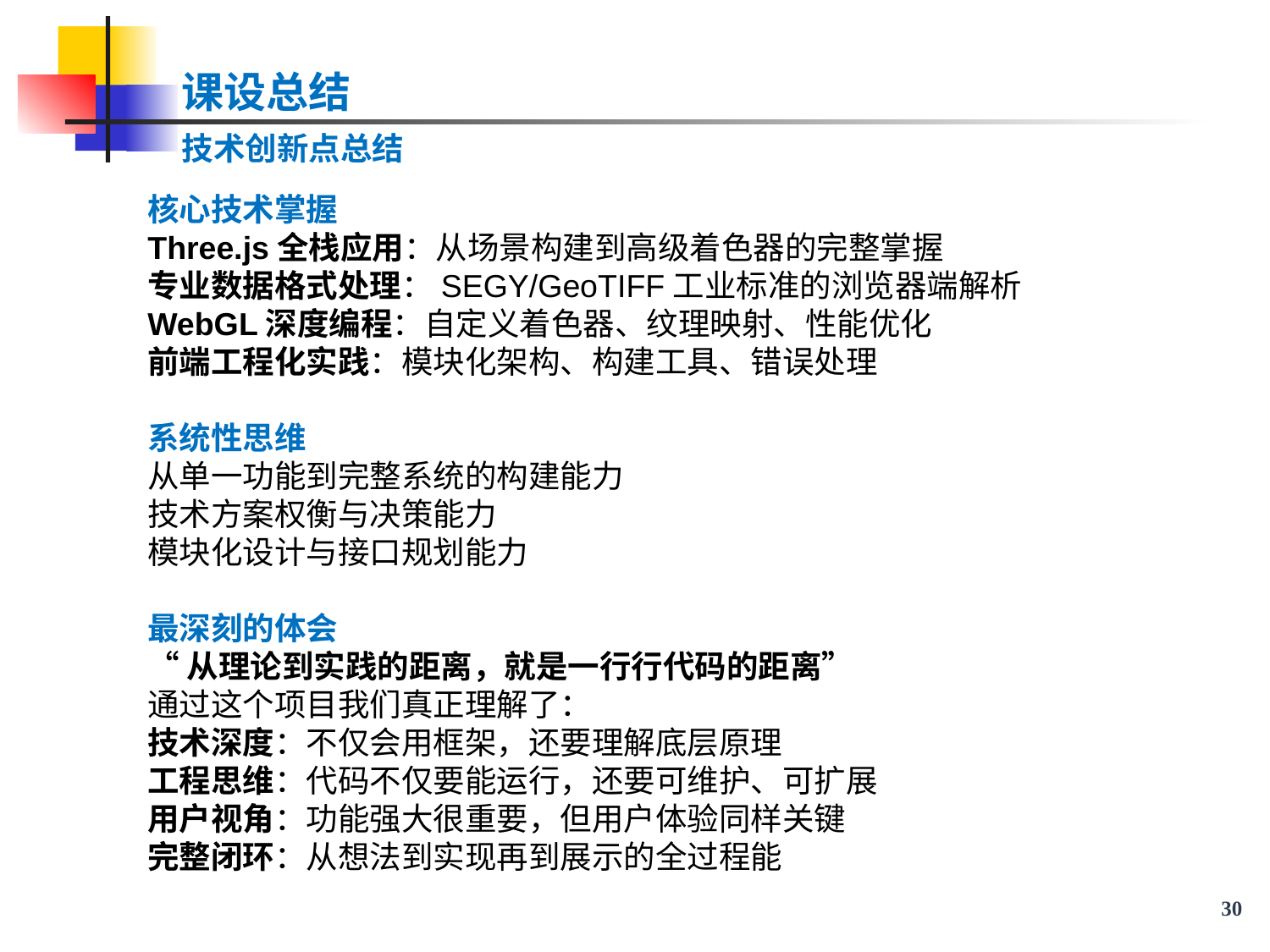

课设总结
技术创新点总结
核心技术掌握
Three.js全栈应用：从场景构建到高级着色器的完整掌握
专业数据格式处理：SEGY/GeoTIFF工业标准的浏览器端解析
WebGL深度编程：自定义着色器、纹理映射、性能优化
前端工程化实践：模块化架构、构建工具、错误处理

系统性思维
从单一功能到完整系统的构建能力
技术方案权衡与决策能力
模块化设计与接口规划能力

最深刻的体会
“从理论到实践的距离，就是一行行代码的距离”
通过这个项目我们真正理解了：
技术深度：不仅会用框架，还要理解底层原理
工程思维：代码不仅要能运行，还要可维护、可扩展
用户视角：功能强大很重要，但用户体验同样关键
完整闭环：从想法到实现再到展示的全过程能